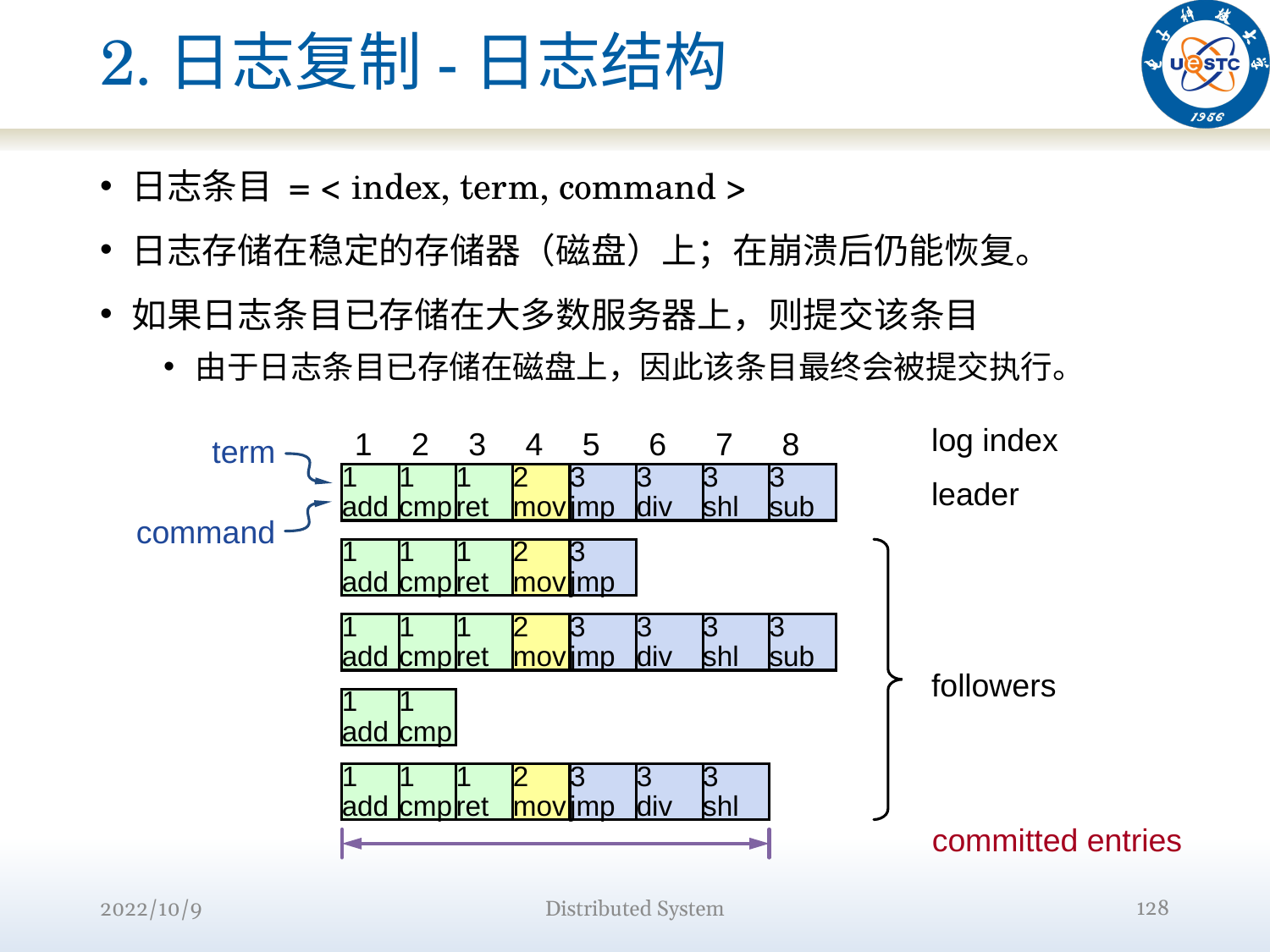

# 2.日志复制-日志结构
日志条目 = < index, term, command >
日志存储在稳定的存储器（磁盘）上；在崩溃后仍能恢复。
如果日志条目已存储在大多数服务器上，则提交该条目
由于日志条目已存储在磁盘上，因此该条目最终会被提交执行。
1
2
3
4
5
6
7
8
log index
term

1
add
1
cmp
1
ret
2
mov
3
jmp
3
div
3
shl
3
sub
leader

command
1
add
1
cmp
1
ret
2
mov
3
jmp

1
add
1
cmp
1
ret
2
mov
3
jmp
3
div
3
shl
3
sub
followers
1
add
1
cmp
1
add
1
cmp
1
ret
2
mov
3
jmp
3
div
3
shl
committed entries
2022/10/9
Distributed System
128